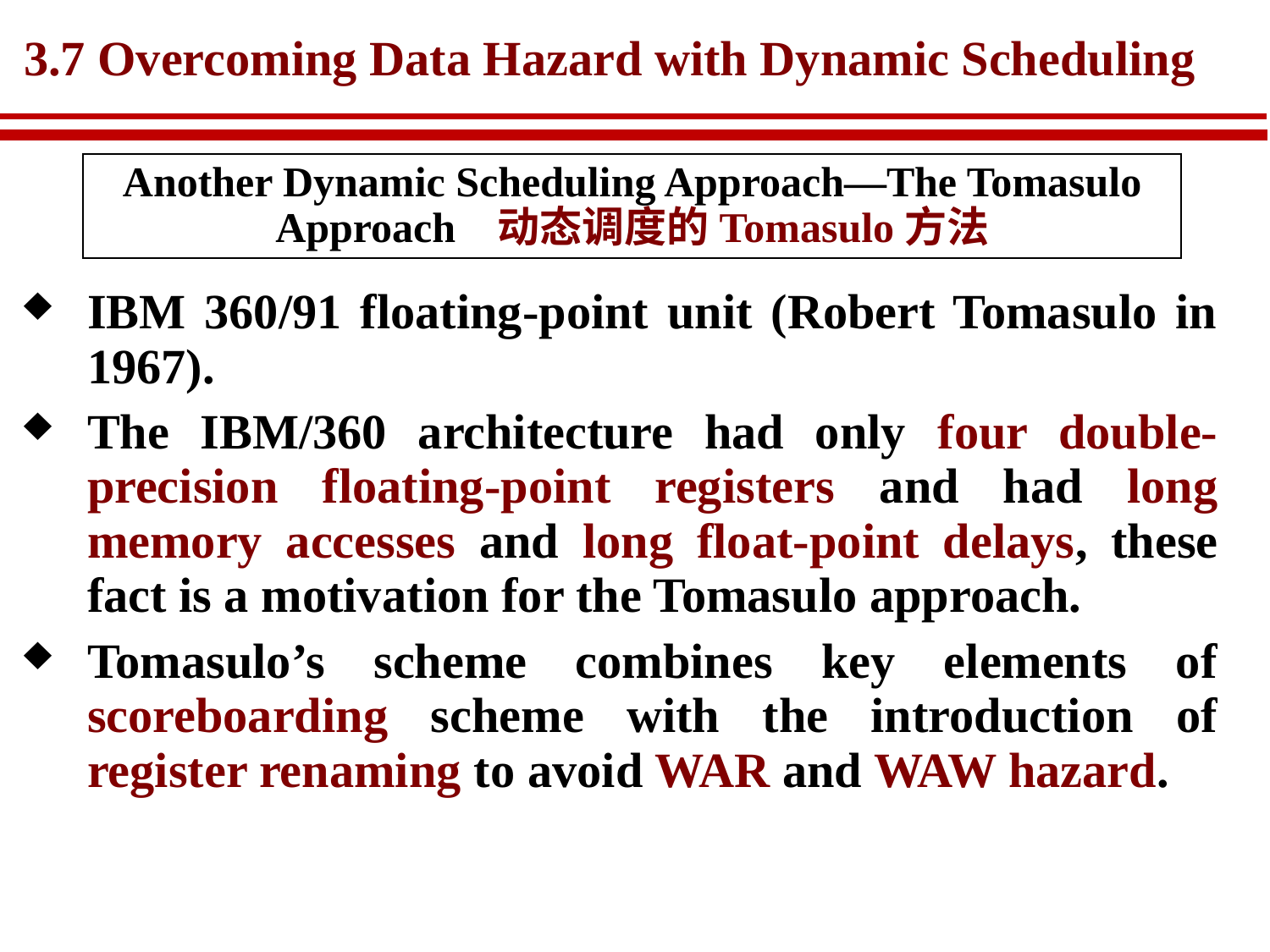

# 3.7 Overcoming Data Hazard with Dynamic Scheduling
Another Dynamic Scheduling Approach—The Tomasulo Approach   动态调度的Tomasulo方法
IBM 360/91 floating-point unit (Robert Tomasulo in 1967).
The IBM/360 architecture had only four double-precision floating-point registers and had long memory accesses and long float-point delays, these fact is a motivation for the Tomasulo approach.
Tomasulo’s scheme combines key elements of scoreboarding scheme with the introduction of register renaming to avoid WAR and WAW hazard.